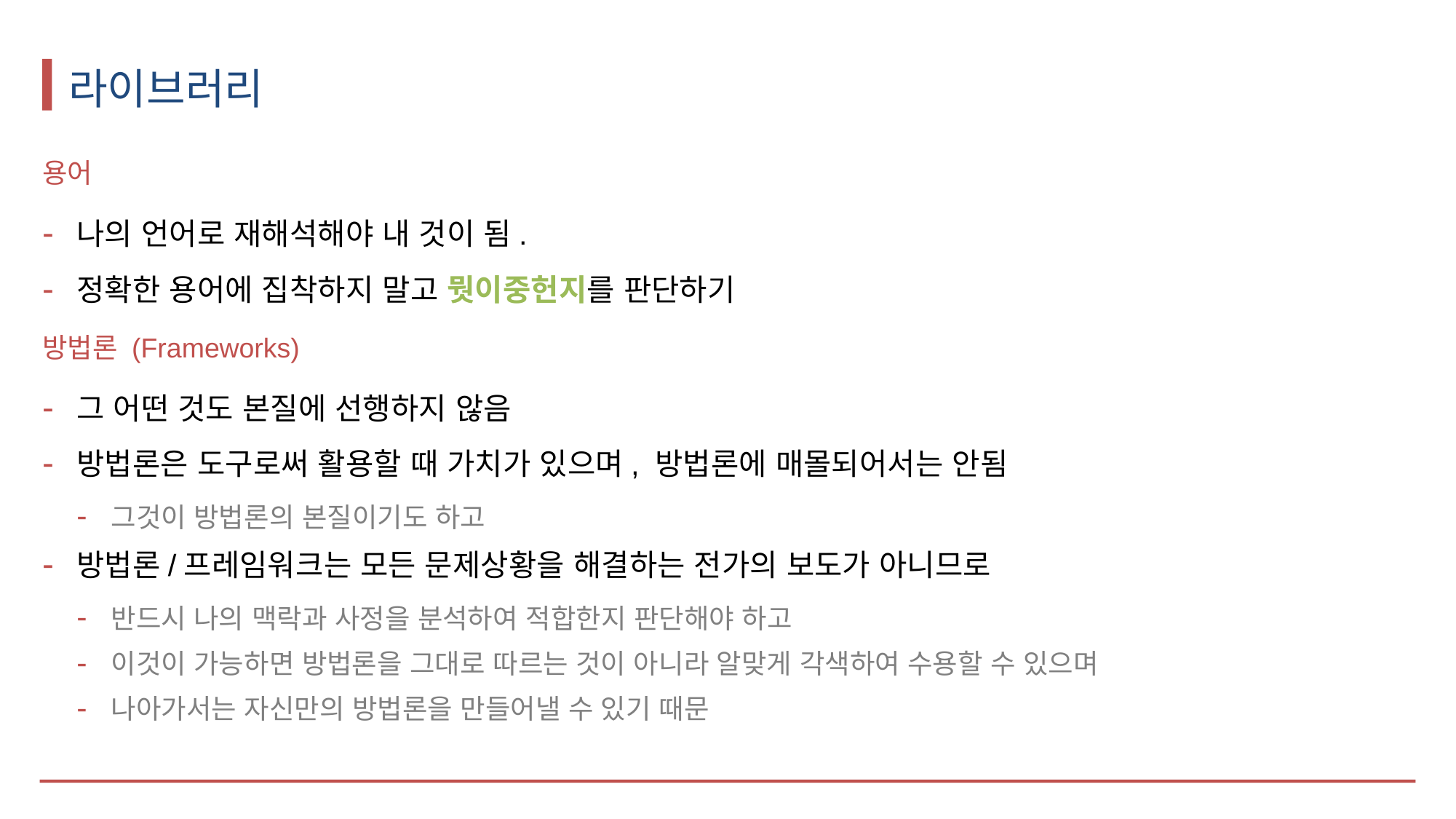

# 라이브러리
용어
나의 언어로 재해석해야 내 것이 됨.
정확한 용어에 집착하지 말고 뭣이중헌지를 판단하기
방법론 (Frameworks)
그 어떤 것도 본질에 선행하지 않음
방법론은 도구로써 활용할 때 가치가 있으며, 방법론에 매몰되어서는 안됨
그것이 방법론의 본질이기도 하고
방법론/프레임워크는 모든 문제상황을 해결하는 전가의 보도가 아니므로
반드시 나의 맥락과 사정을 분석하여 적합한지 판단해야 하고
이것이 가능하면 방법론을 그대로 따르는 것이 아니라 알맞게 각색하여 수용할 수 있으며
나아가서는 자신만의 방법론을 만들어낼 수 있기 때문